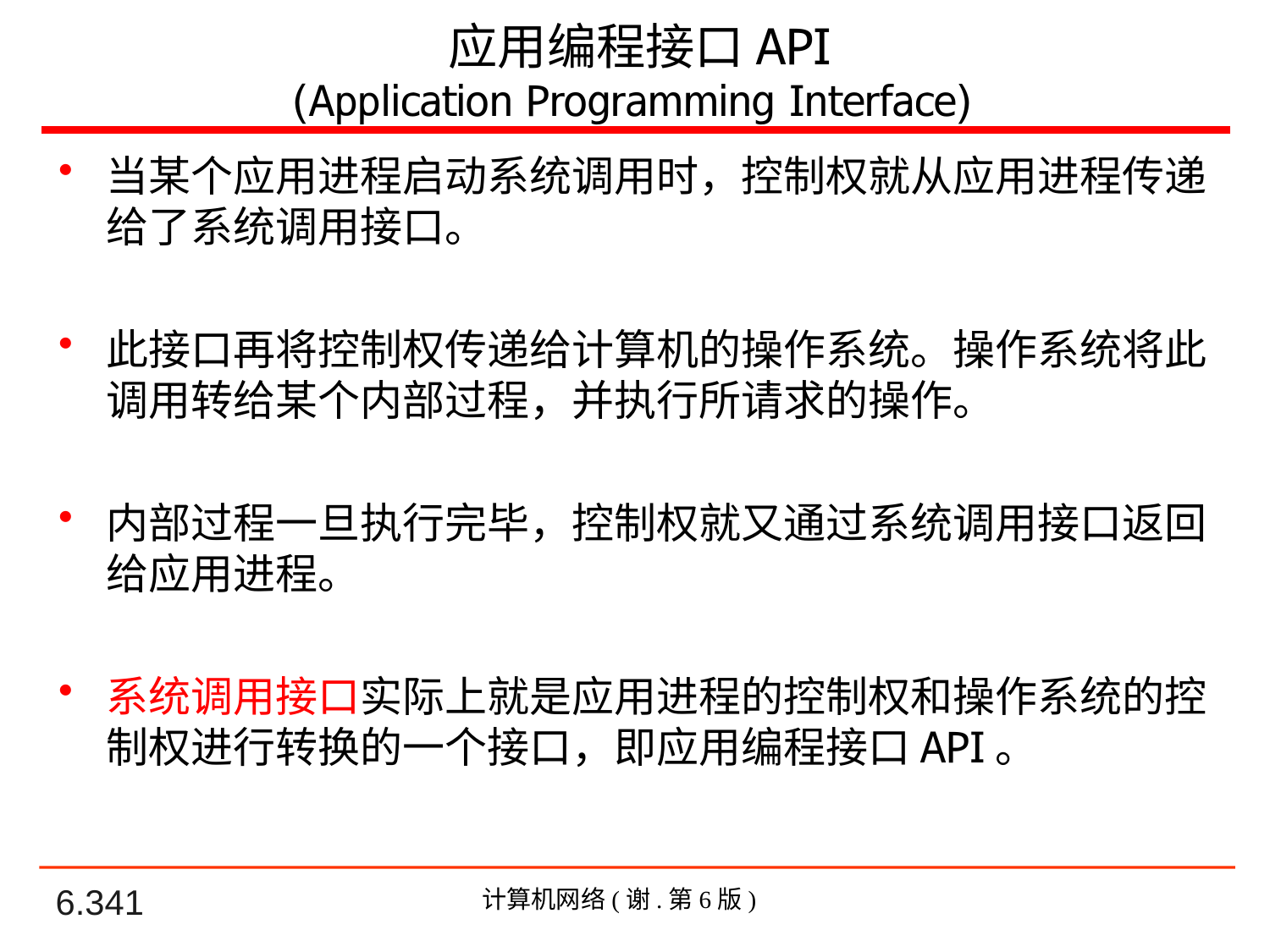

# 应用编程接口API (Application Programming Interface)
当某个应用进程启动系统调用时，控制权就从应用进程传递给了系统调用接口。

此接口再将控制权传递给计算机的操作系统。操作系统将此调用转给某个内部过程，并执行所请求的操作。

内部过程一旦执行完毕，控制权就又通过系统调用接口返回给应用进程。

系统调用接口实际上就是应用进程的控制权和操作系统的控制权进行转换的一个接口，即应用编程接口API。